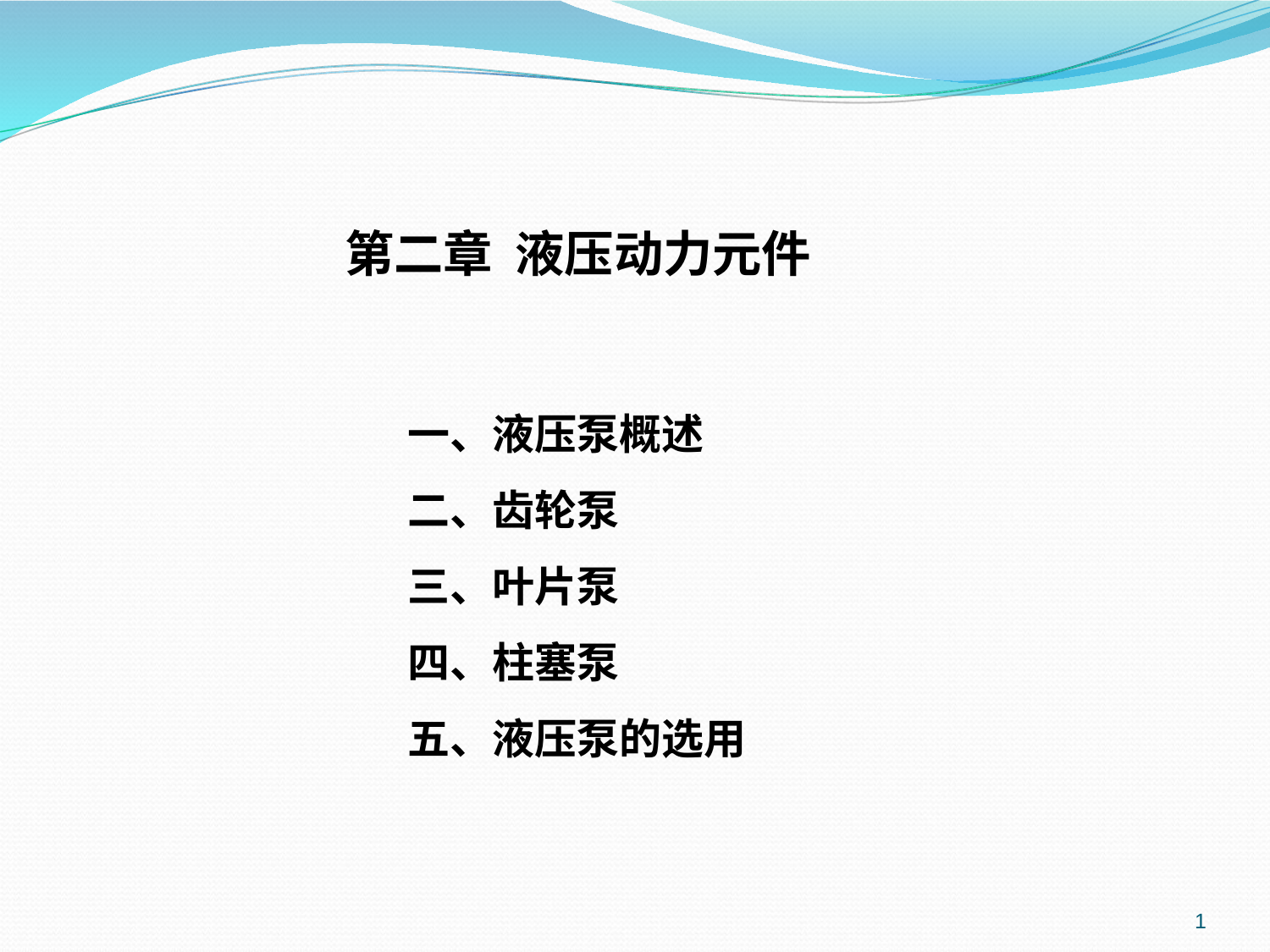

第二章  液压动力元件

一、液压泵概述
二、齿轮泵
三、叶片泵
四、柱塞泵
五、液压泵的选用
1